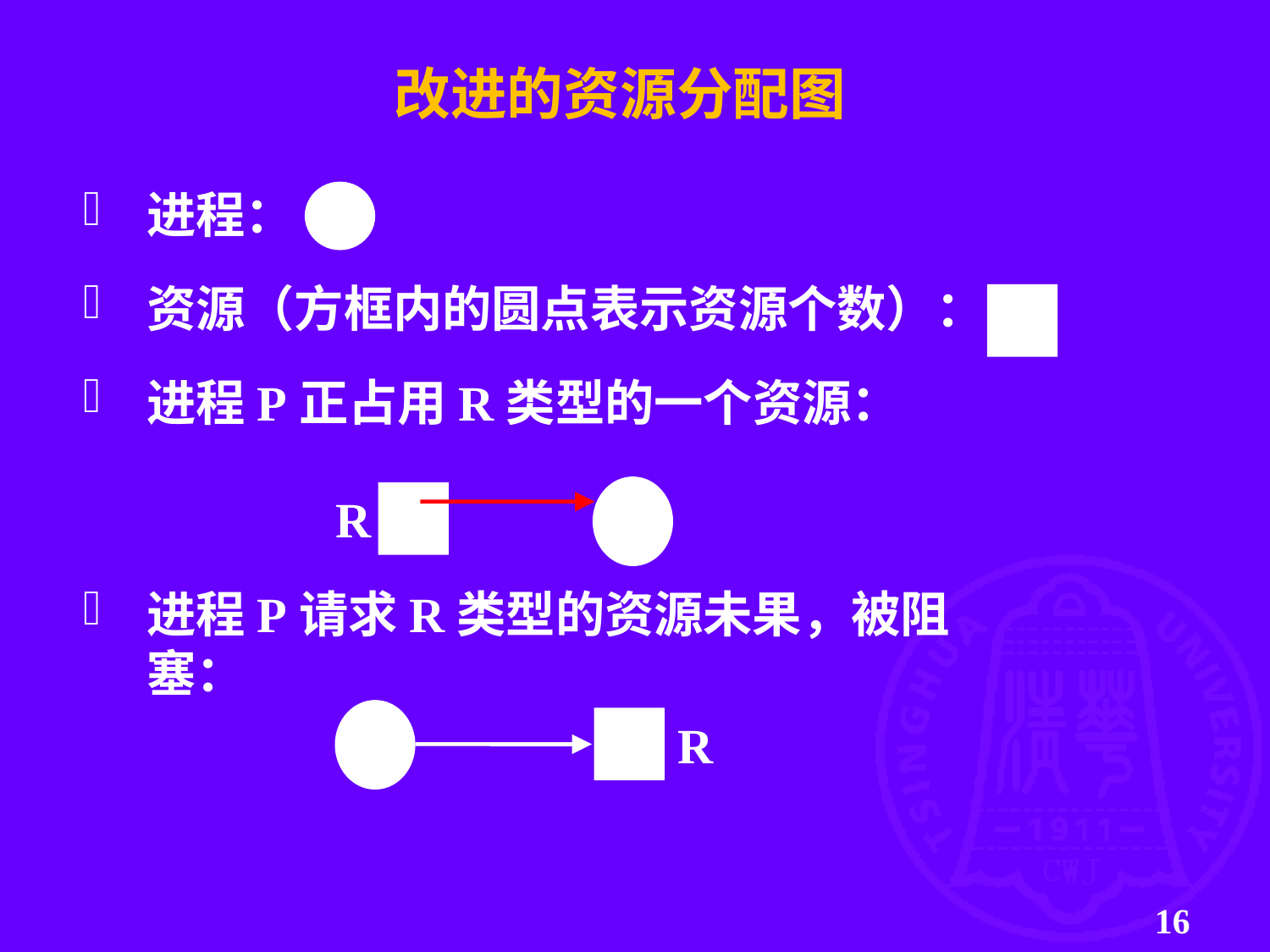

改进的资源分配图
进程：
资源（方框内的圆点表示资源个数）：
进程P正占用R类型的一个资源：
进程P请求R类型的资源未果，被阻塞：

•

•
•

•
P
R

•

•
P
R